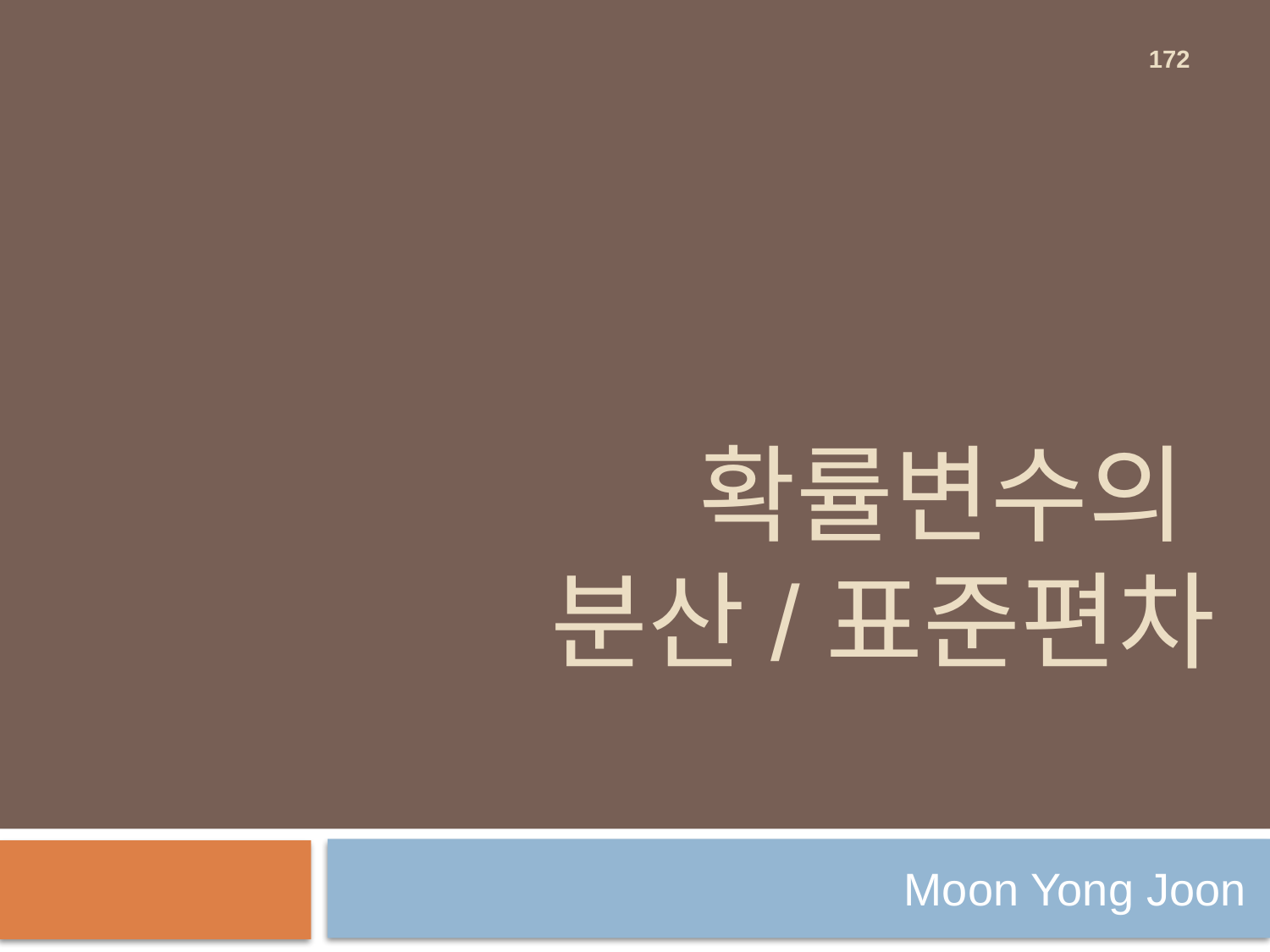

172
# 확률변수의 분산/표준편차
Moon Yong Joon